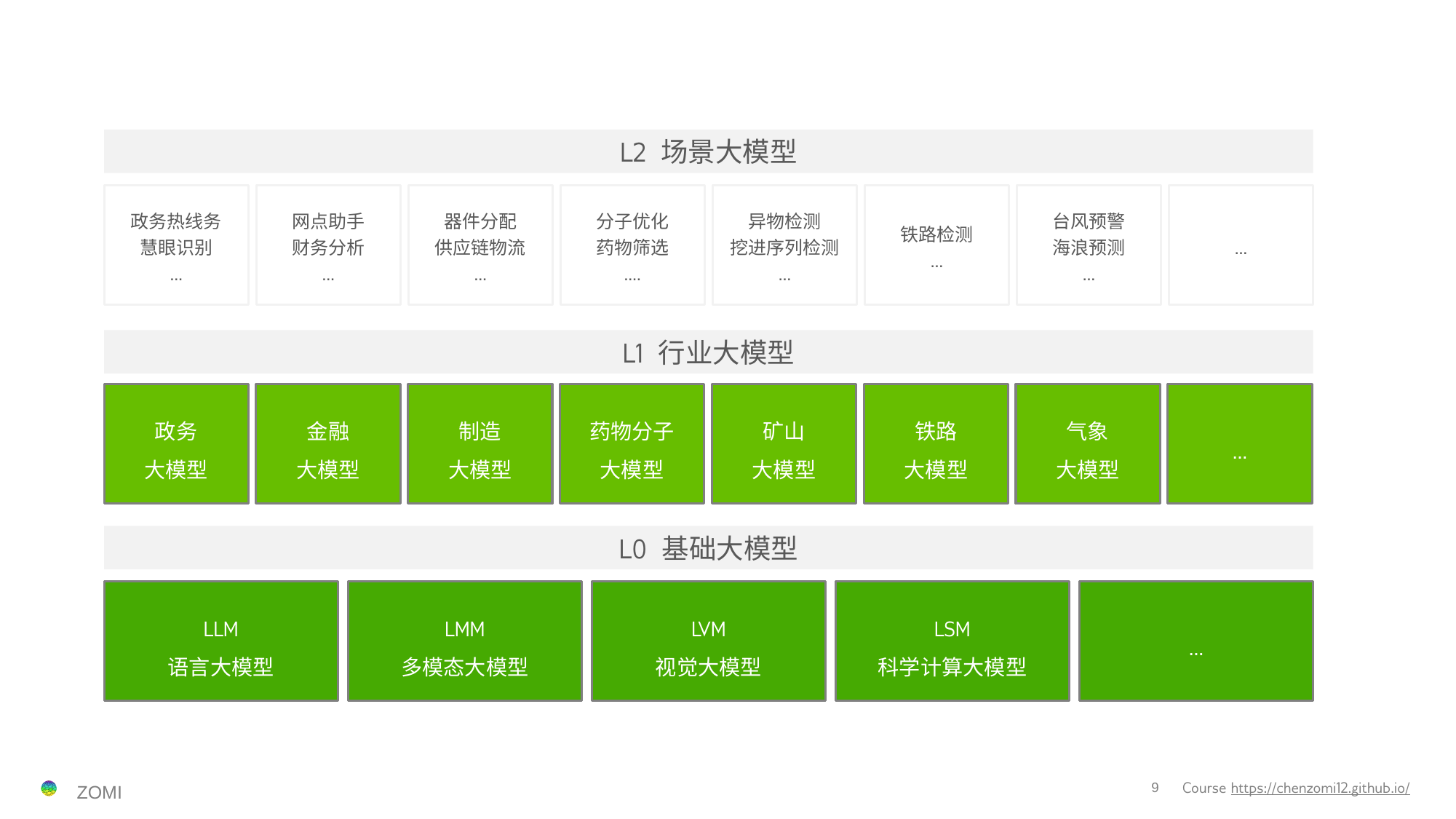

L2 场景大模型
政务热线务
慧眼识别
…
网点助手
财务分析
…
器件分配
供应链物流
…
分子优化
药物筛选
….
异物检测
挖进序列检测
…
铁路检测
…
台风预警
海浪预测
…
…
L1 行业大模型
…
政务
大模型
金融
大模型
制造
大模型
药物分子
大模型
矿山
大模型
铁路
大模型
气象
大模型
L0 基础大模型
LLM
语言大模型
LMM
多模态大模型
LVM
视觉大模型
LSM
科学计算大模型
…